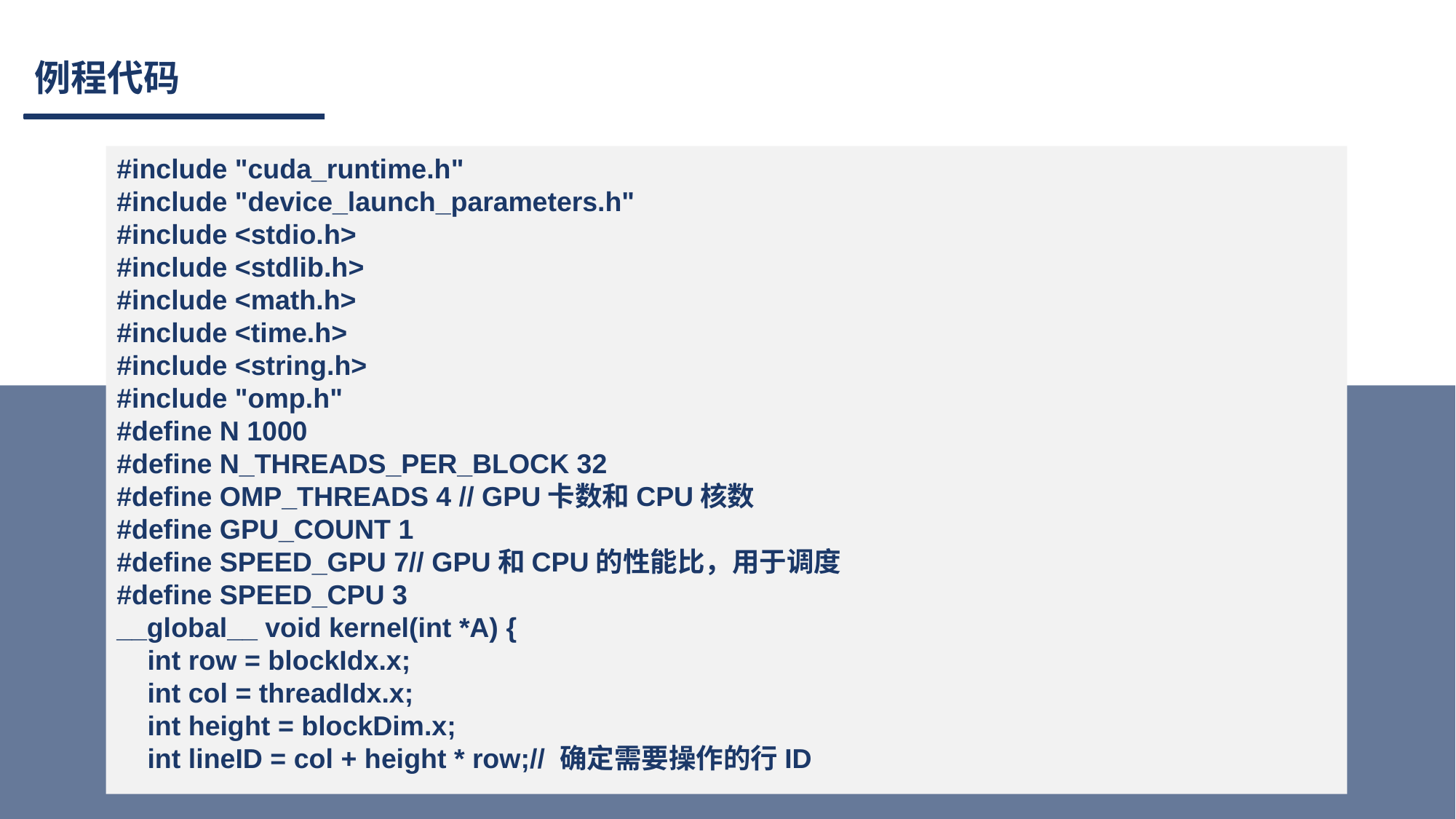

# 例程代码

#include "cuda_runtime.h"
#include "device_launch_parameters.h"
#include <stdio.h>
#include <stdlib.h>
#include <math.h>
#include <time.h>
#include <string.h>
#include "omp.h"
#define N 1000
#define N_THREADS_PER_BLOCK 32
#define OMP_THREADS 4 // GPU卡数和CPU核数
#define GPU_COUNT 1
#define SPEED_GPU 7// GPU和CPU的性能比，用于调度
#define SPEED_CPU 3
__global__ void kernel(int *A) {
    int row = blockIdx.x;
    int col = threadIdx.x;
    int height = blockDim.x;
    int lineID = col + height * row;// 确定需要操作的行ID